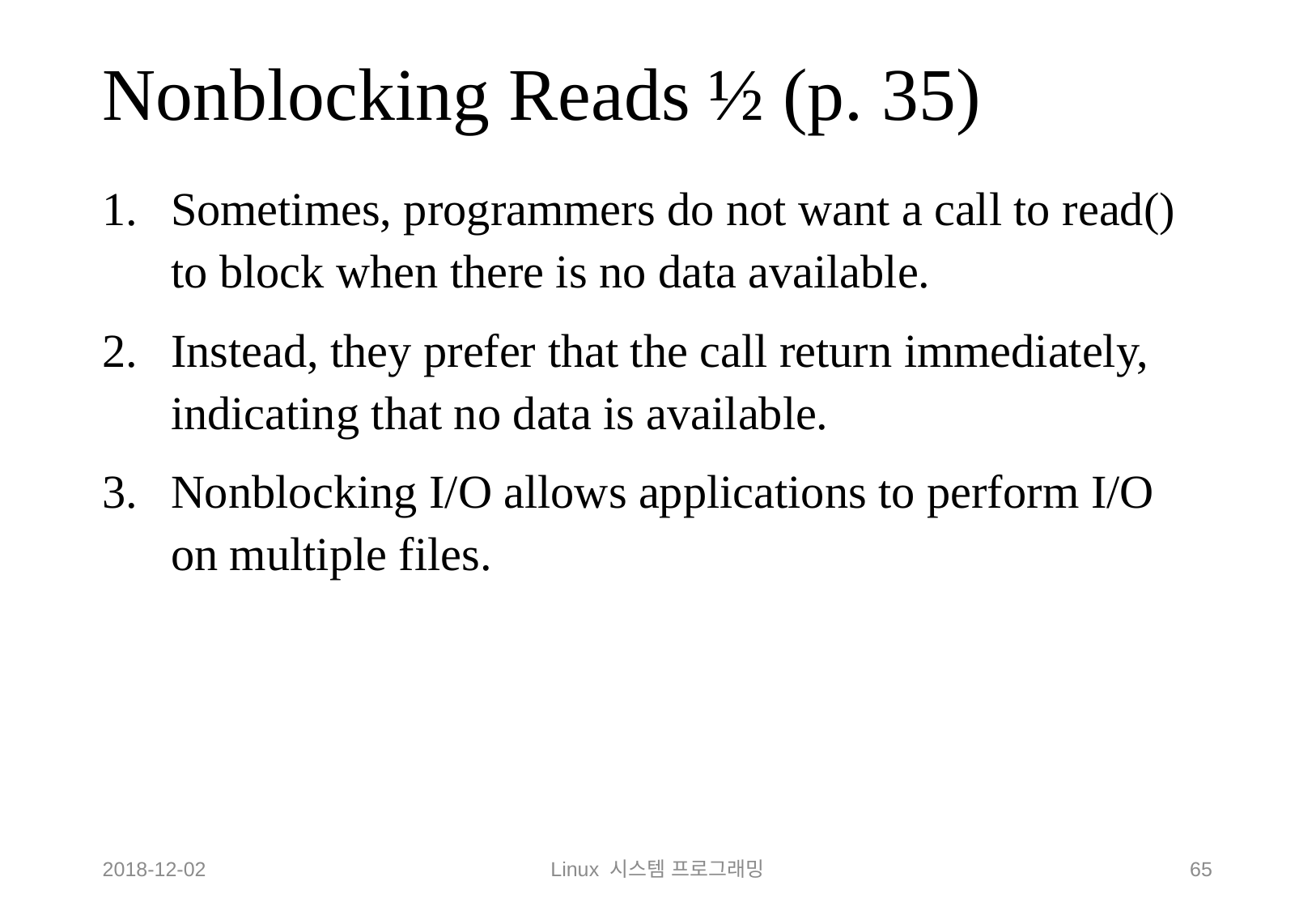

# Nonblocking Reads ½ (p. 35)
Sometimes, programmers do not want a call to read() to block when there is no data available.
Instead, they prefer that the call return immediately, indicating that no data is available.
Nonblocking I/O allows applications to perform I/O on multiple files.
2018-12-02
Linux 시스템 프로그래밍
65